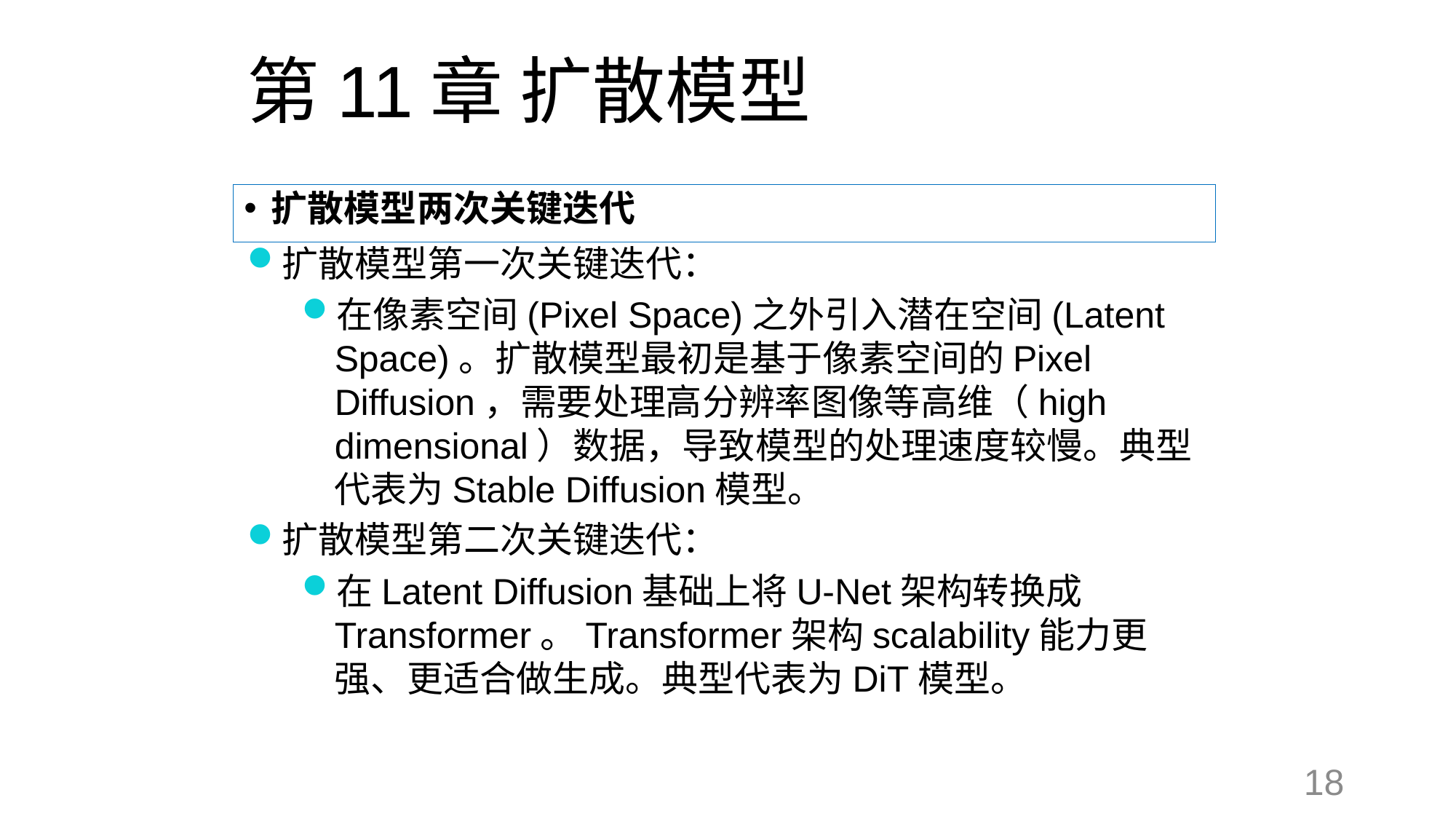

# 第11章 扩散模型
扩散模型两次关键迭代

扩散模型第一次关键迭代：
在像素空间(Pixel Space)之外引入潜在空间(Latent Space)。扩散模型最初是基于像素空间的Pixel Diffusion，需要处理高分辨率图像等高维（high dimensional）数据，导致模型的处理速度较慢。典型代表为Stable Diffusion模型。
扩散模型第二次关键迭代：
在Latent Diffusion基础上将U-Net架构转换成Transformer。Transformer架构scalability能力更强、更适合做生成。典型代表为DiT模型。

18